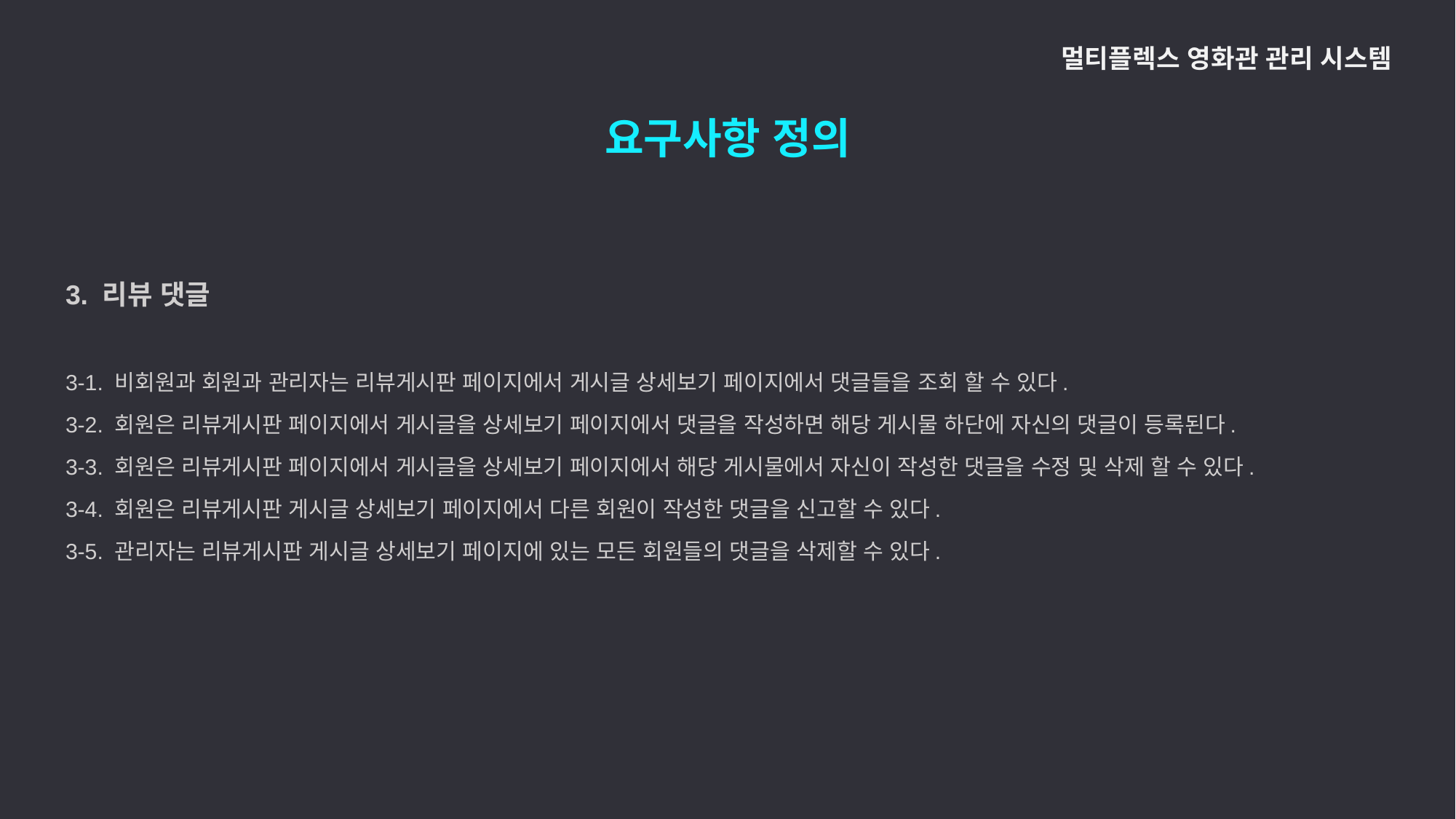

멀티플렉스 영화관 관리 시스템
요구사항 정의
3. 리뷰 댓글

3-1. 비회원과 회원과 관리자는 리뷰게시판 페이지에서 게시글 상세보기 페이지에서 댓글들을 조회 할 수 있다.
3-2. 회원은 리뷰게시판 페이지에서 게시글을 상세보기 페이지에서 댓글을 작성하면 해당 게시물 하단에 자신의 댓글이 등록된다.
3-3. 회원은 리뷰게시판 페이지에서 게시글을 상세보기 페이지에서 해당 게시물에서 자신이 작성한 댓글을 수정 및 삭제 할 수 있다.
3-4. 회원은 리뷰게시판 게시글 상세보기 페이지에서 다른 회원이 작성한 댓글을 신고할 수 있다.
3-5. 관리자는 리뷰게시판 게시글 상세보기 페이지에 있는 모든 회원들의 댓글을 삭제할 수 있다.